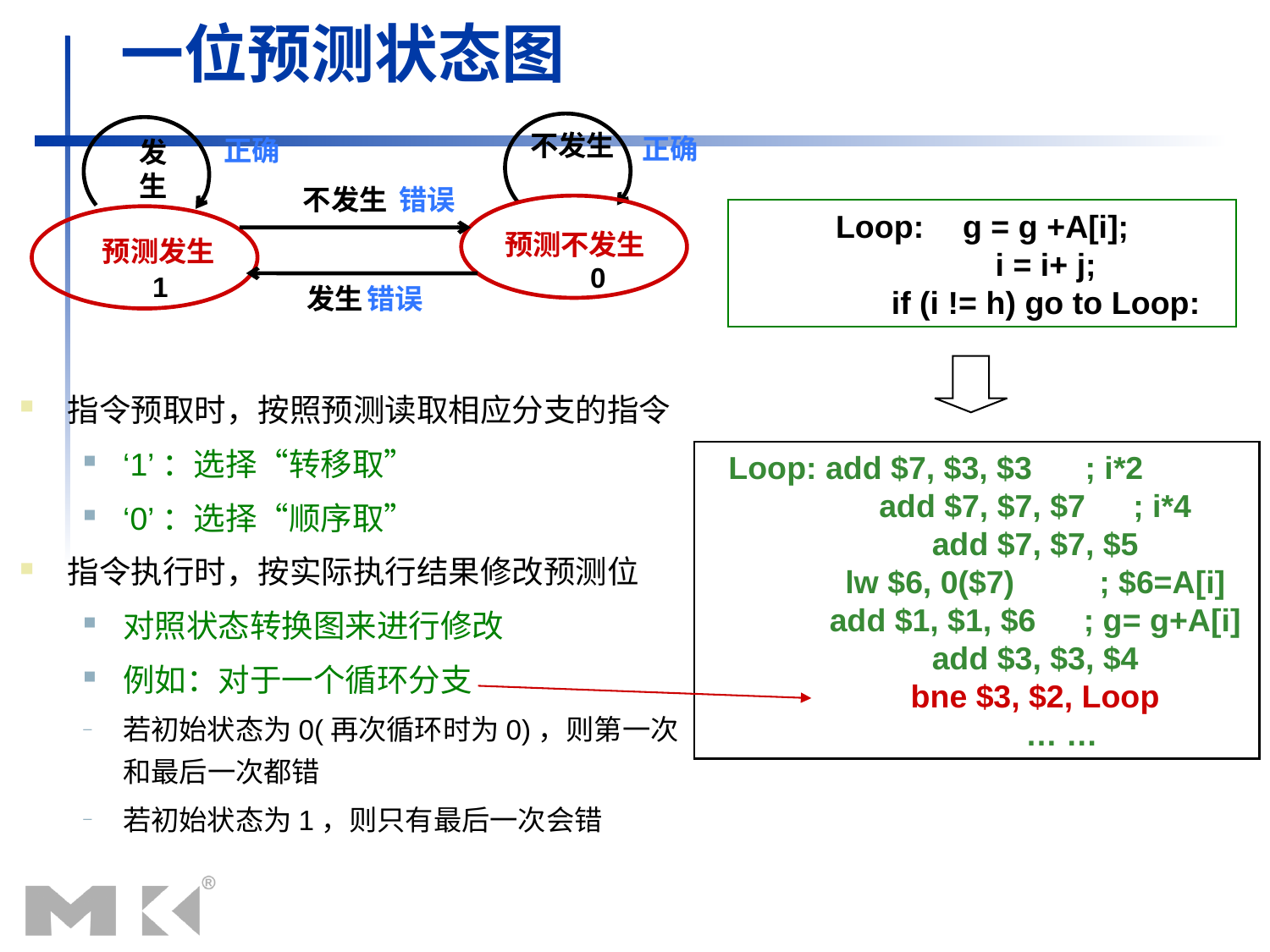

# 一位预测状态图

不发生
正确
正确
发生
不发生
错误

Loop:	g = g +A[i];
	i = i+ j;
	if (i != h) go to Loop:

预测不发生
预测发生

0
1
   发生
错误

指令预取时，按照预测读取相应分支的指令
‘1’：选择“转移取”
‘0’：选择“顺序取”
指令执行时，按实际执行结果修改预测位
对照状态转换图来进行修改
例如：对于一个循环分支
若初始状态为0(再次循环时为0)，则第一次和最后一次都错
若初始状态为1，则只有最后一次会错

   Loop: add $7, $3, $3      ; i*2
	add $7, $7, $7	; i*4
	add $7, $7, $5
	lw $6, 0($7)	; $6=A[i]
	add $1, $1, $6	; g= g+A[i]
	add $3, $3, $4
	bne $3, $2, Loop
	      … …